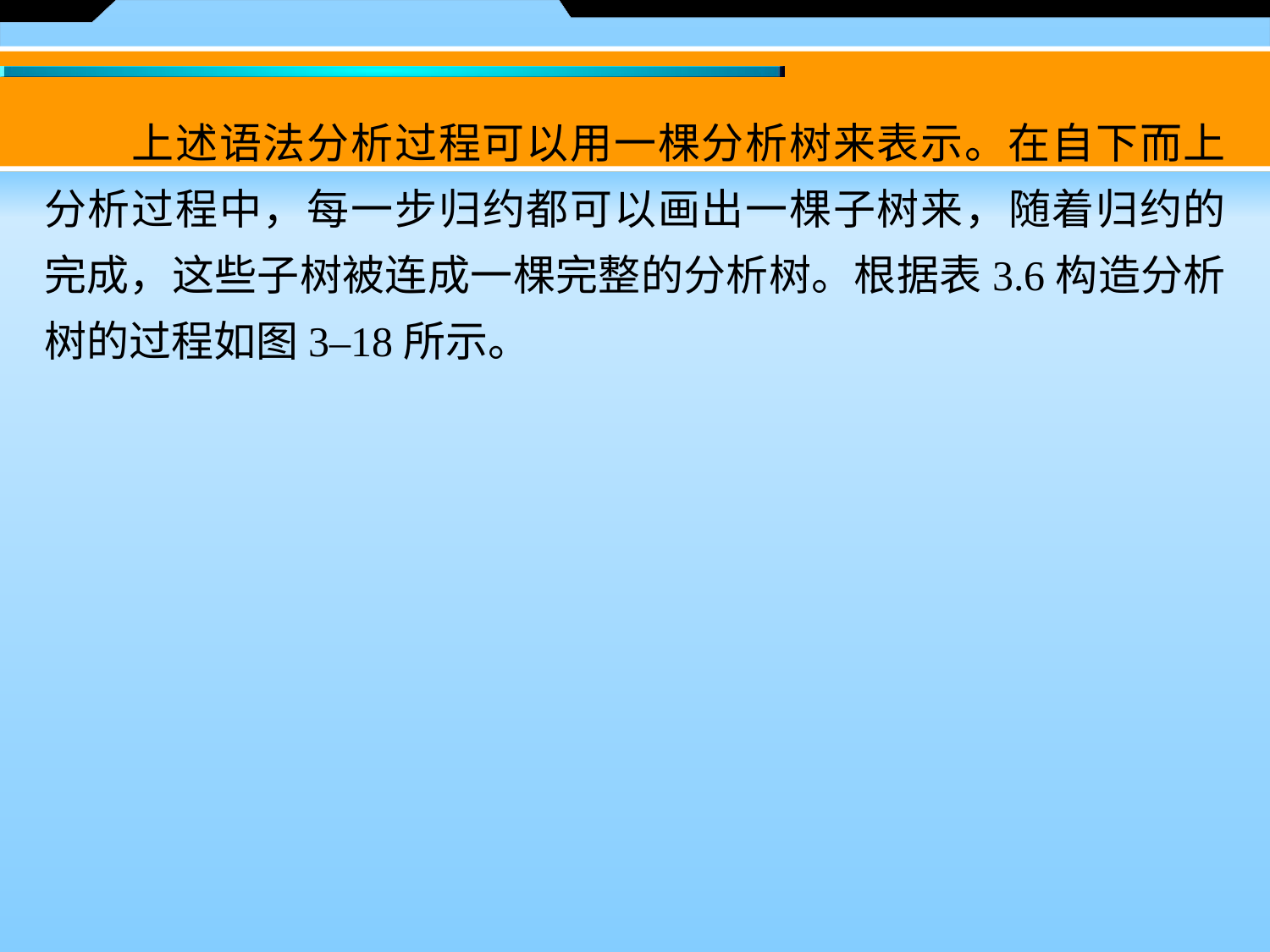

上述语法分析过程可以用一棵分析树来表示。在自下而上分析过程中，每一步归约都可以画出一棵子树来，随着归约的完成，这些子树被连成一棵完整的分析树。根据表3.6构造分析树的过程如图3–18所示。